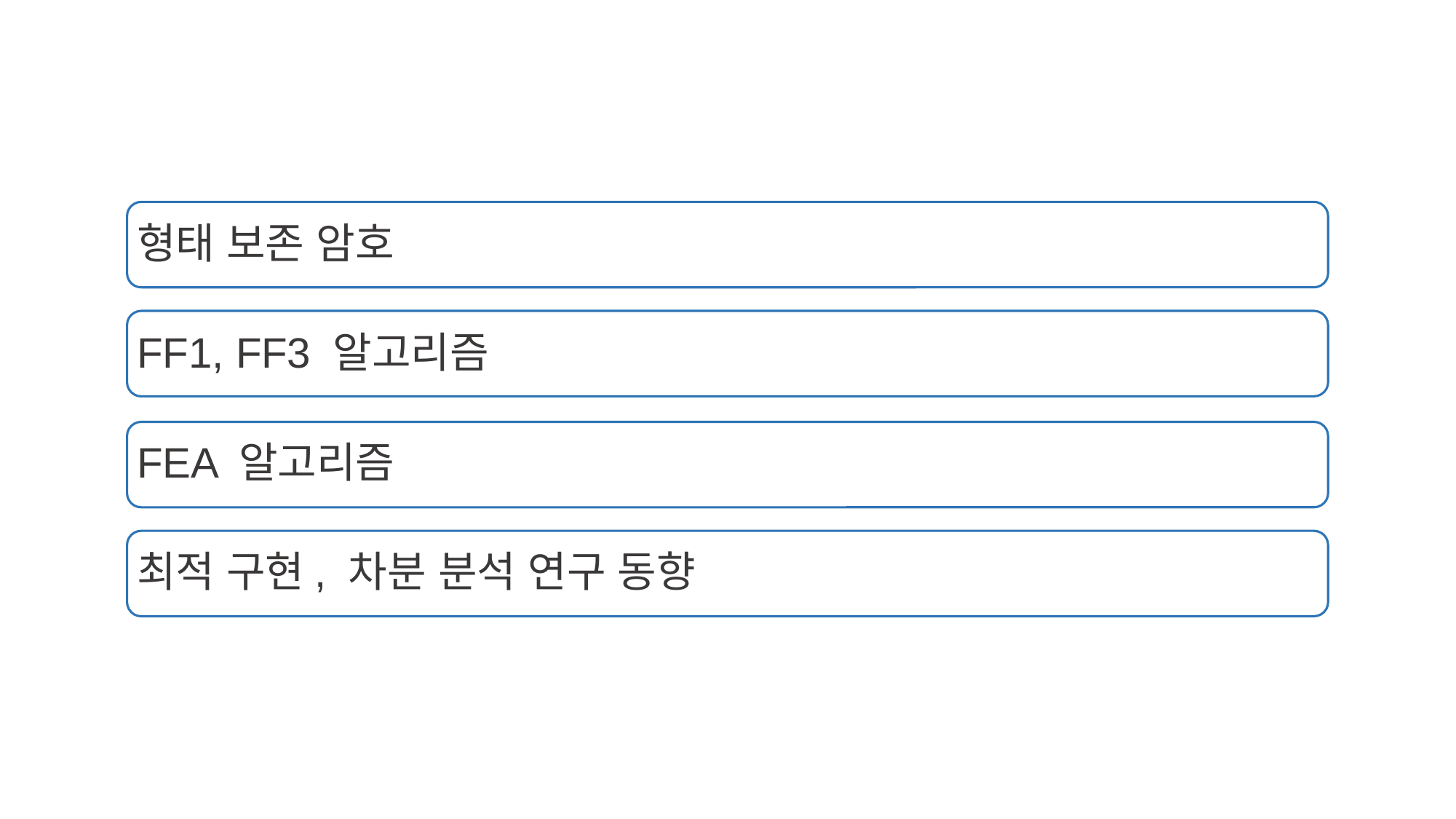

형태 보존 암호
FF1, FF3 알고리즘
FEA 알고리즘
최적 구현, 차분 분석 연구 동향